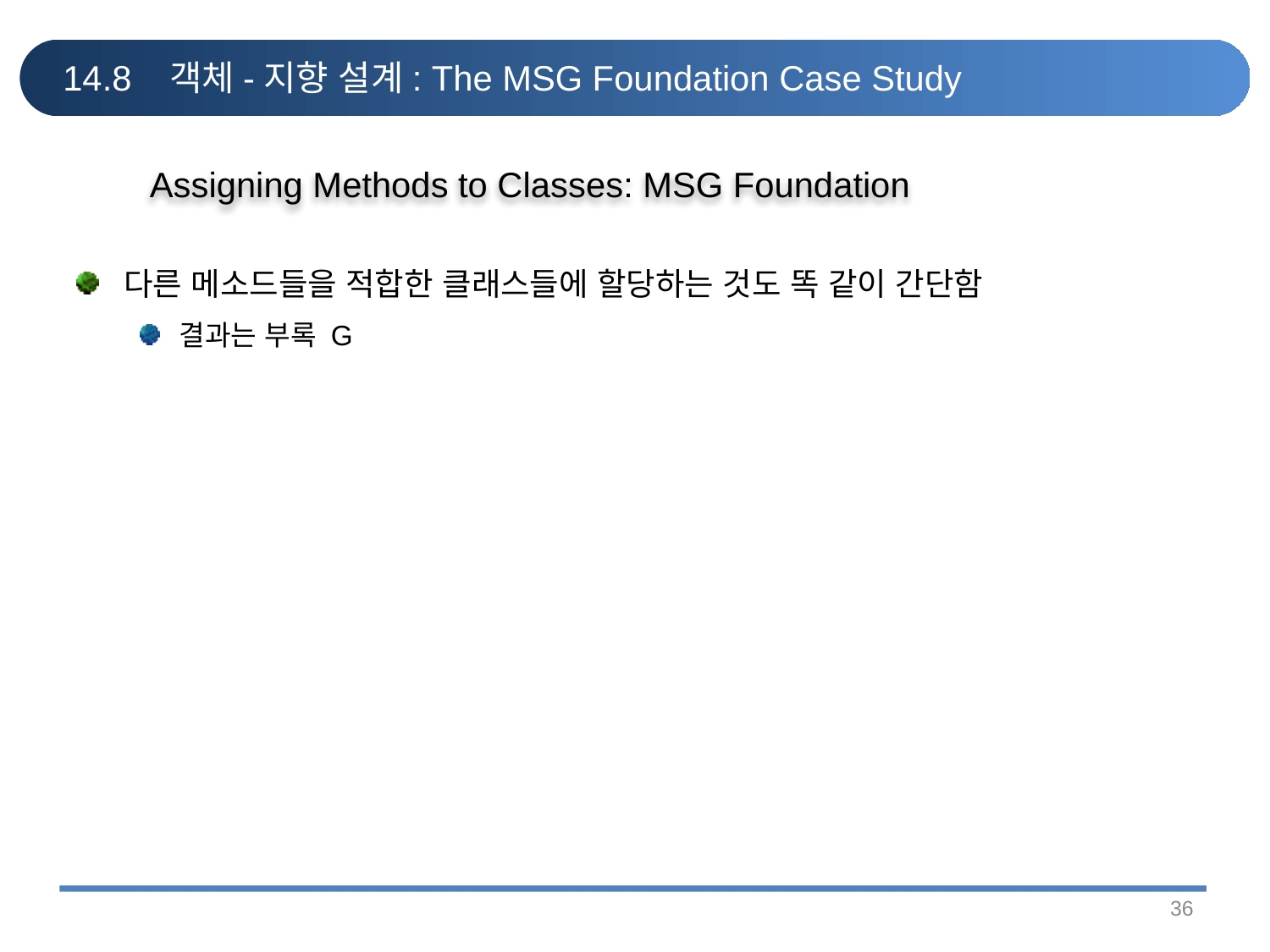

# 14.8   객체-지향 설계: The MSG Foundation Case Study
Assigning Methods to Classes: MSG Foundation
다른 메소드들을 적합한 클래스들에 할당하는 것도 똑 같이 간단함
결과는 부록 G
36